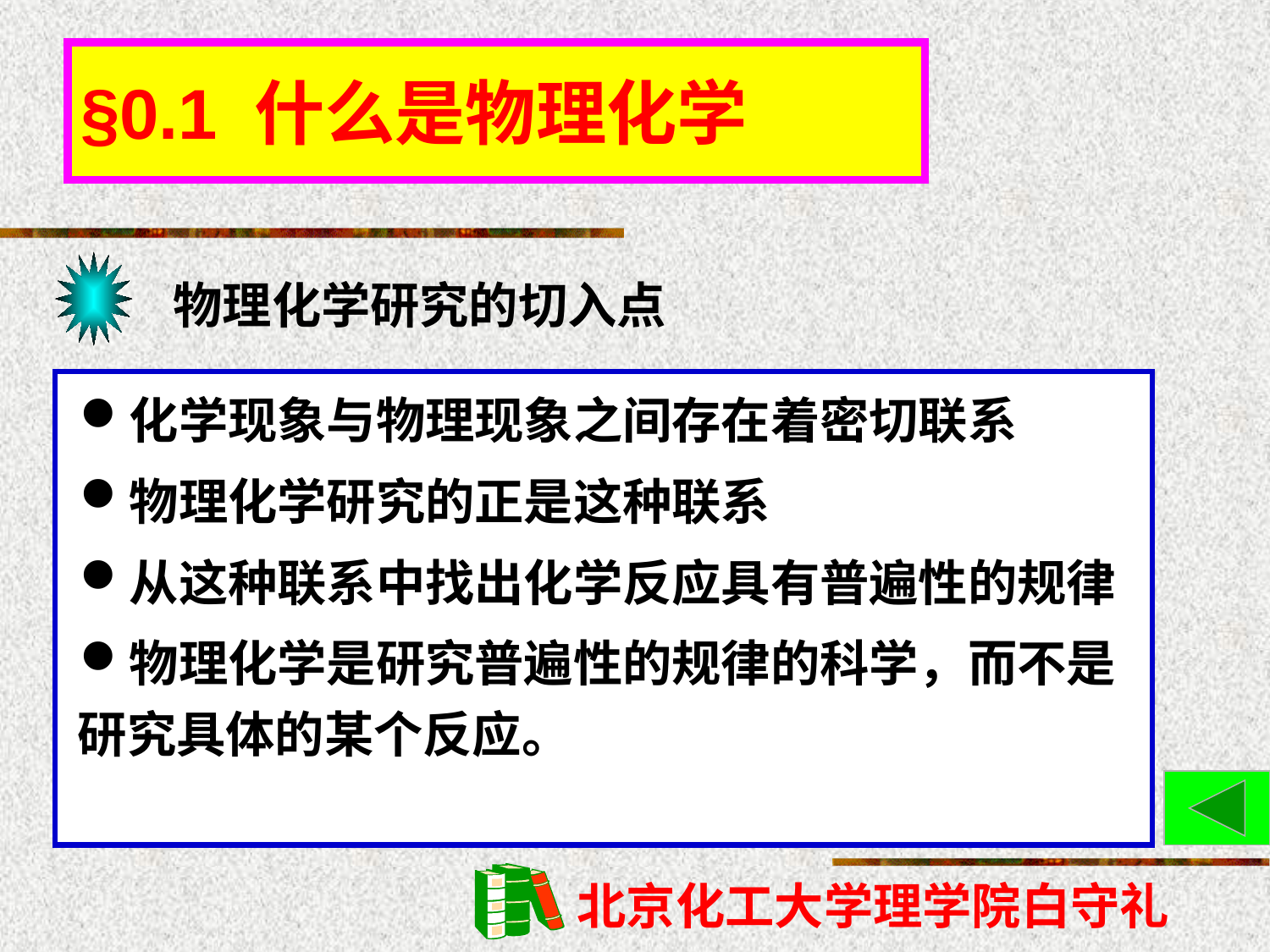

# §0.1 什么是物理化学

物理化学研究的切入点
化学现象与物理现象之间存在着密切联系
物理化学研究的正是这种联系
从这种联系中找出化学反应具有普遍性的规律
物理化学是研究普遍性的规律的科学，而不是研究具体的某个反应。